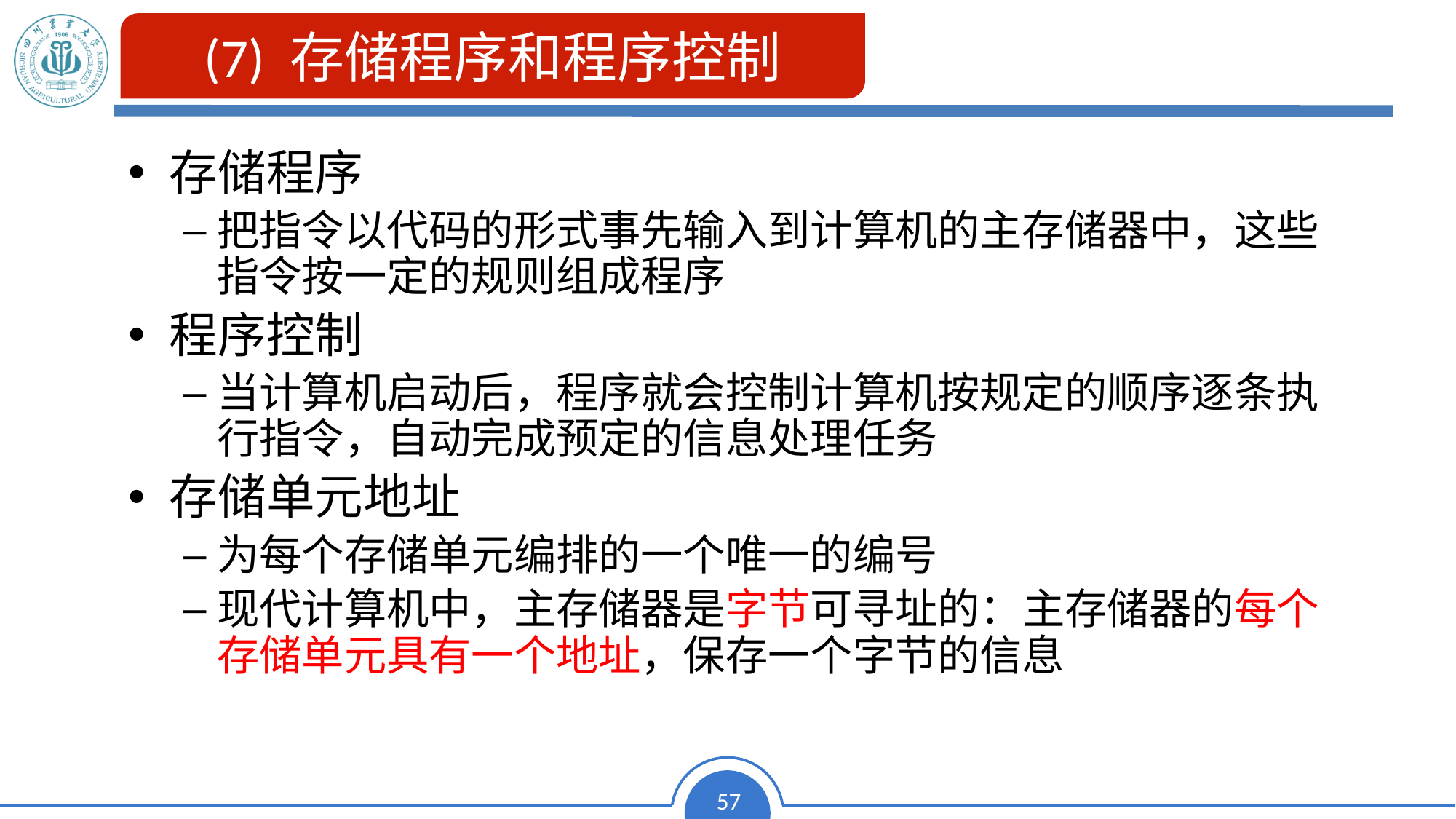

(7) 存储程序和程序控制
存储程序
把指令以代码的形式事先输入到计算机的主存储器中，这些指令按一定的规则组成程序
程序控制
当计算机启动后，程序就会控制计算机按规定的顺序逐条执行指令，自动完成预定的信息处理任务
存储单元地址
为每个存储单元编排的一个唯一的编号
现代计算机中，主存储器是字节可寻址的：主存储器的每个存储单元具有一个地址，保存一个字节的信息